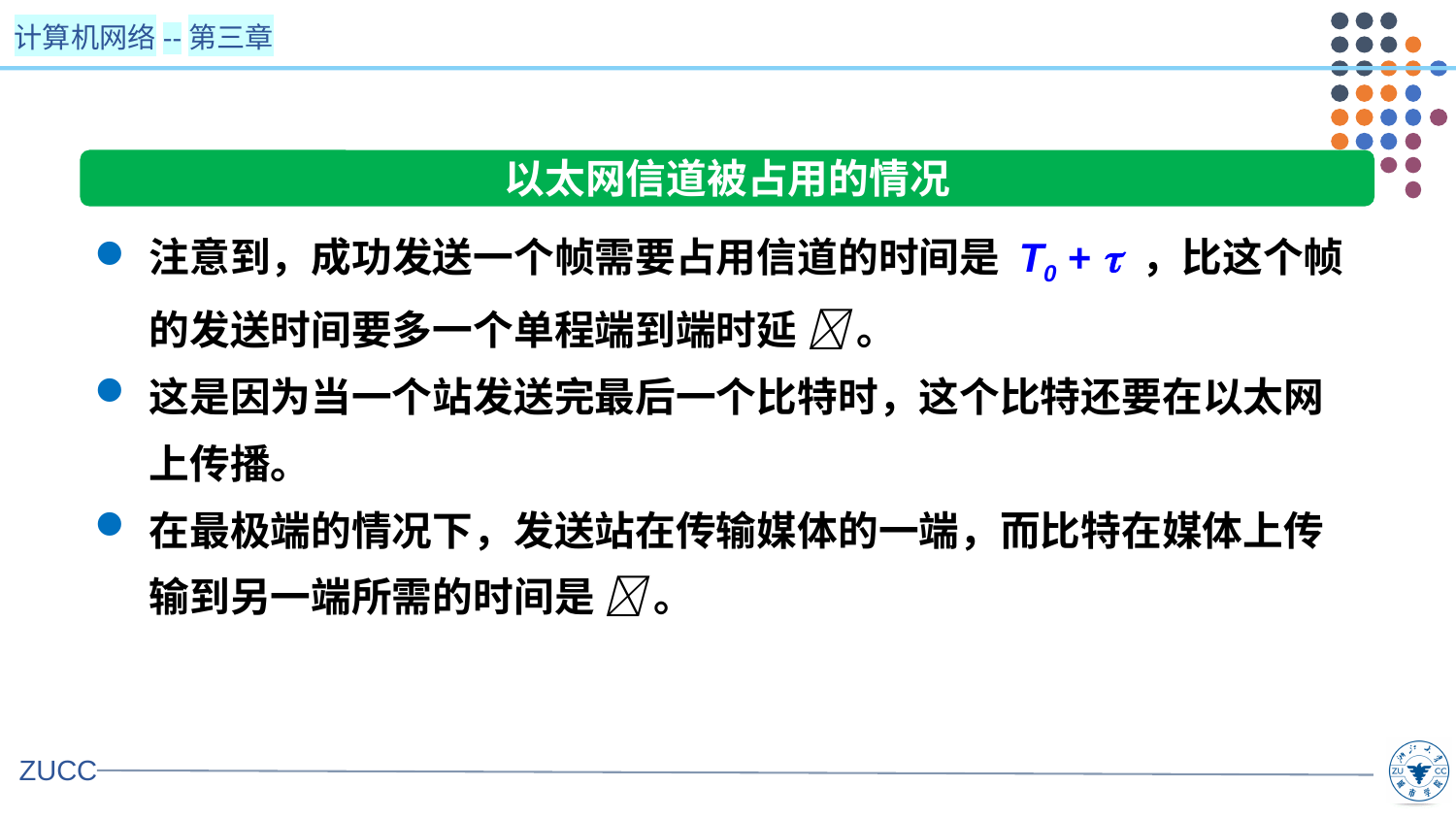

以太网信道被占用的情况

注意到，成功发送一个帧需要占用信道的时间是 T0 + τ ，比这个帧的发送时间要多一个单程端到端时延 τ 。
这是因为当一个站发送完最后一个比特时，这个比特还要在以太网上传播。
在最极端的情况下，发送站在传输媒体的一端，而比特在媒体上传输到另一端所需的时间是 τ 。